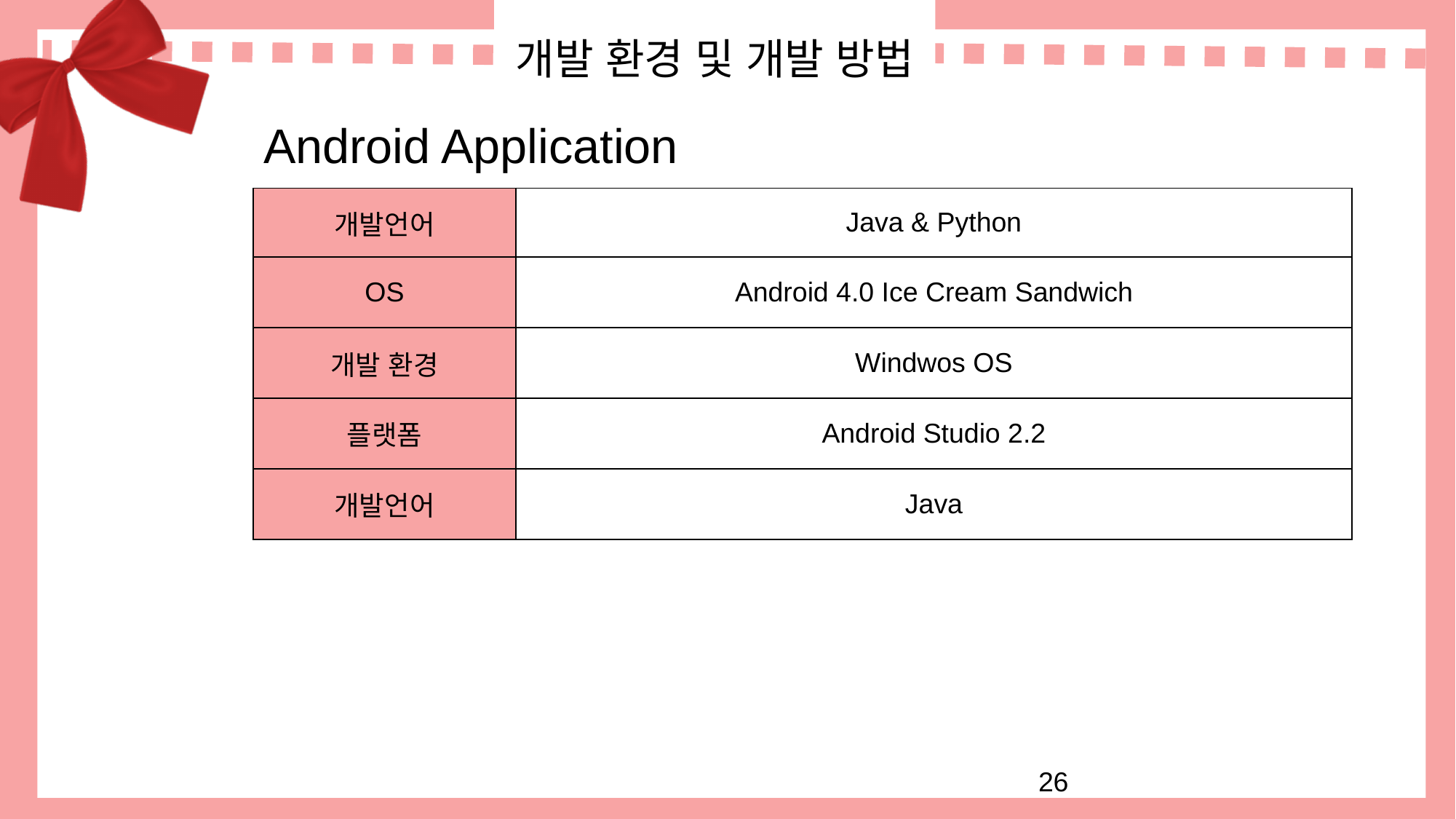

# 개발 환경 및 개발 방법
Android Application
| 개발언어 | Java & Python |
| --- | --- |
| OS | Android 4.0 Ice Cream Sandwich |
| 개발 환경 | Windwos OS |
| 플랫폼 | Android Studio 2.2 |
| 개발언어 | Java |